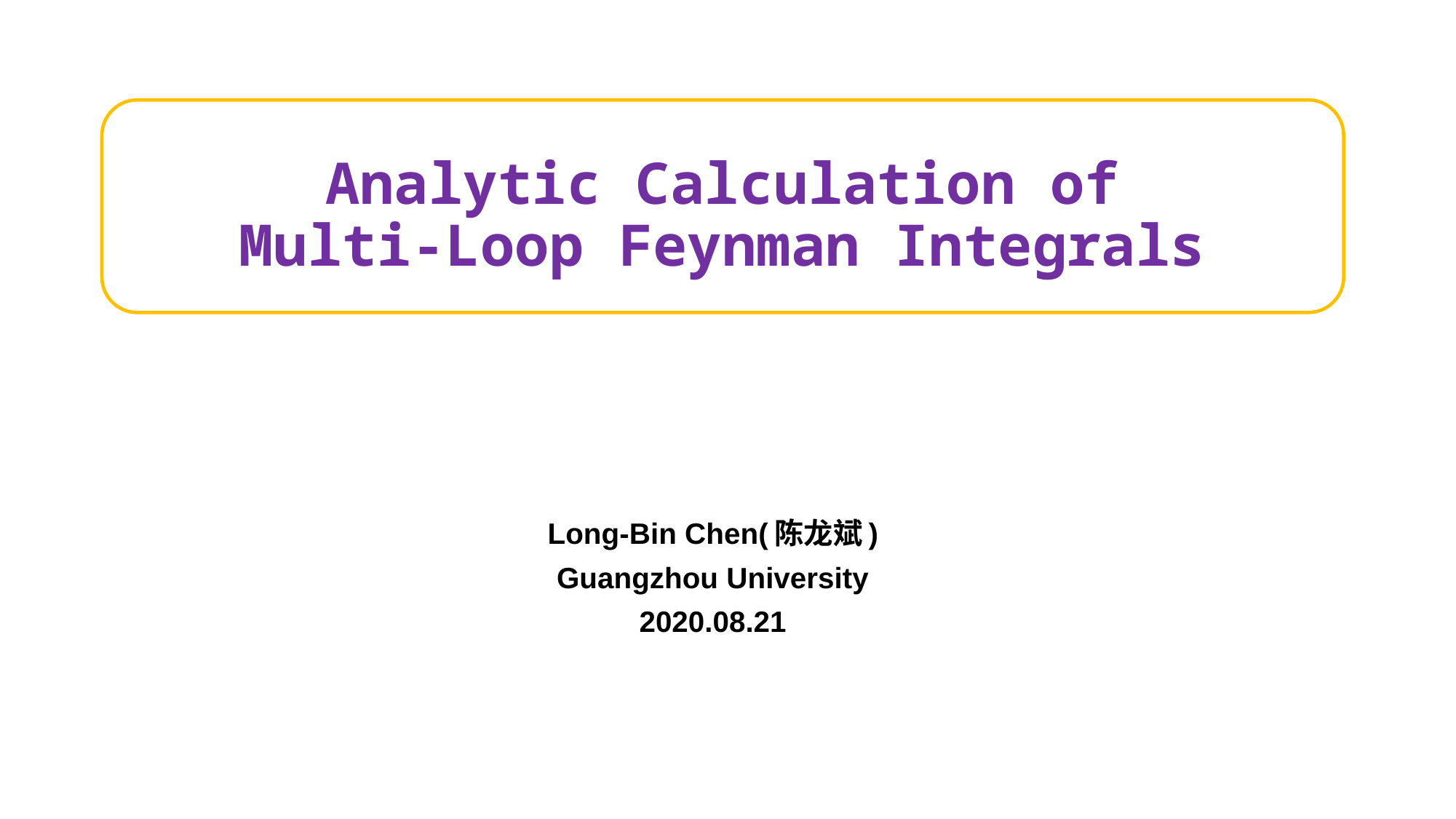

# Analytic Calculation of Multi-Loop Feynman Integrals
Long-Bin Chen(陈龙斌)
Guangzhou University
2020.08.21